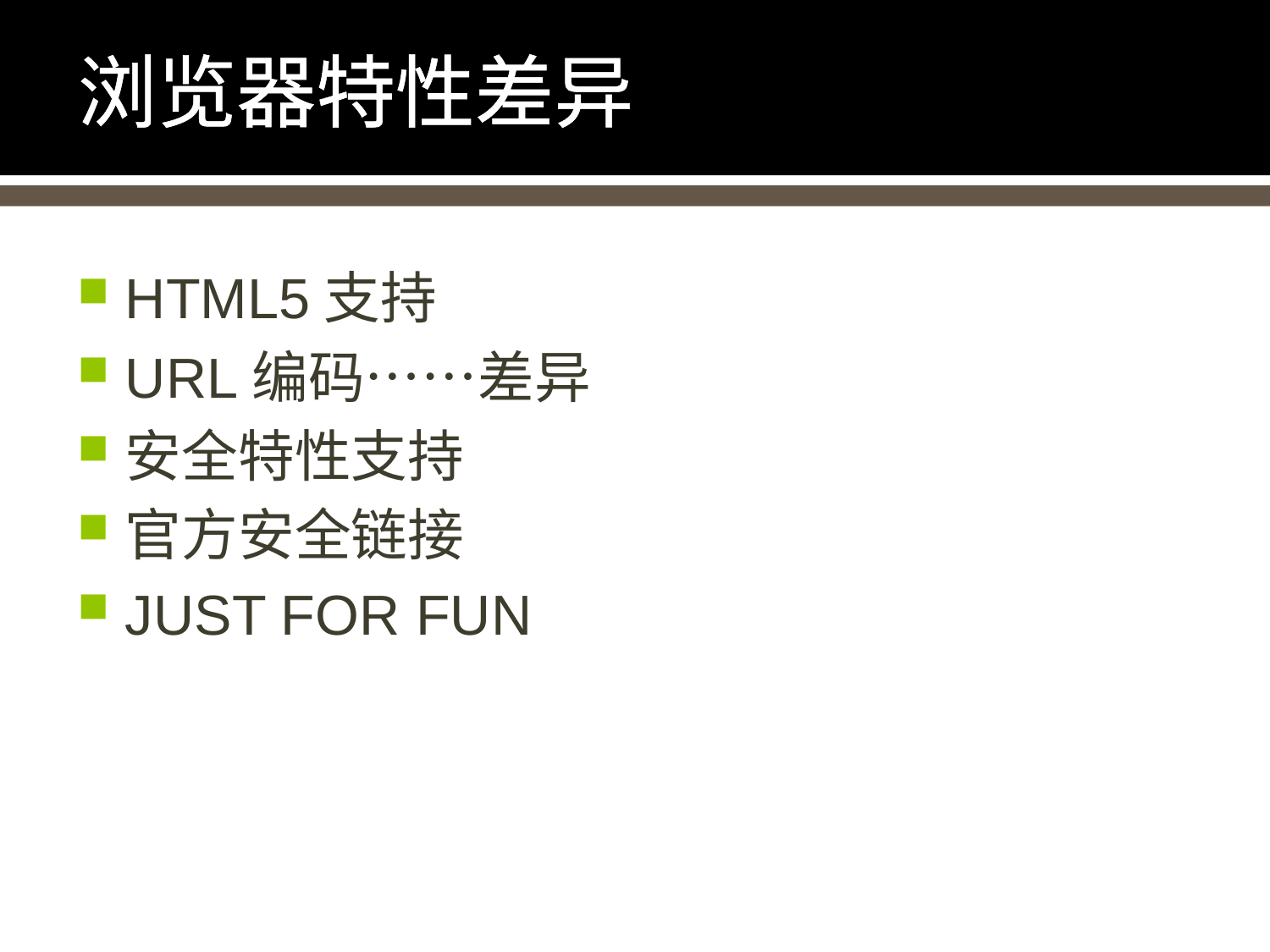

# 浏览器特性差异
HTML5支持
URL编码……差异
安全特性支持
官方安全链接
JUST FOR FUN